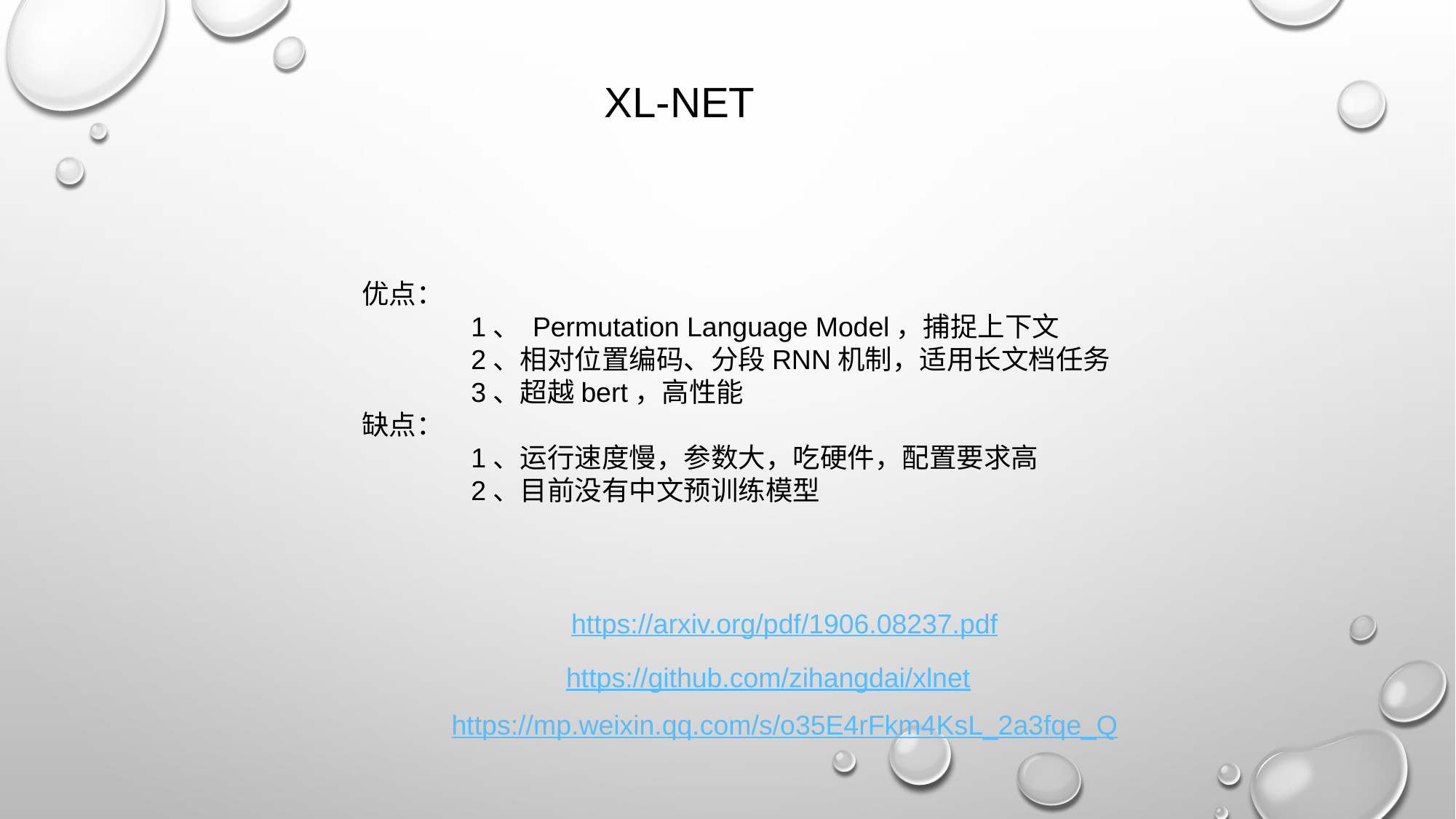

XL-NET

优点：
	1、 Permutation Language Model，捕捉上下文
	2、相对位置编码、分段RNN机制，适用长文档任务
	3、超越bert，高性能
缺点：
	1、运行速度慢，参数大，吃硬件，配置要求高
	2、目前没有中文预训练模型
https://arxiv.org/pdf/1906.08237.pdf
https://github.com/zihangdai/xlnet
https://mp.weixin.qq.com/s/o35E4rFkm4KsL_2a3fqe_Q